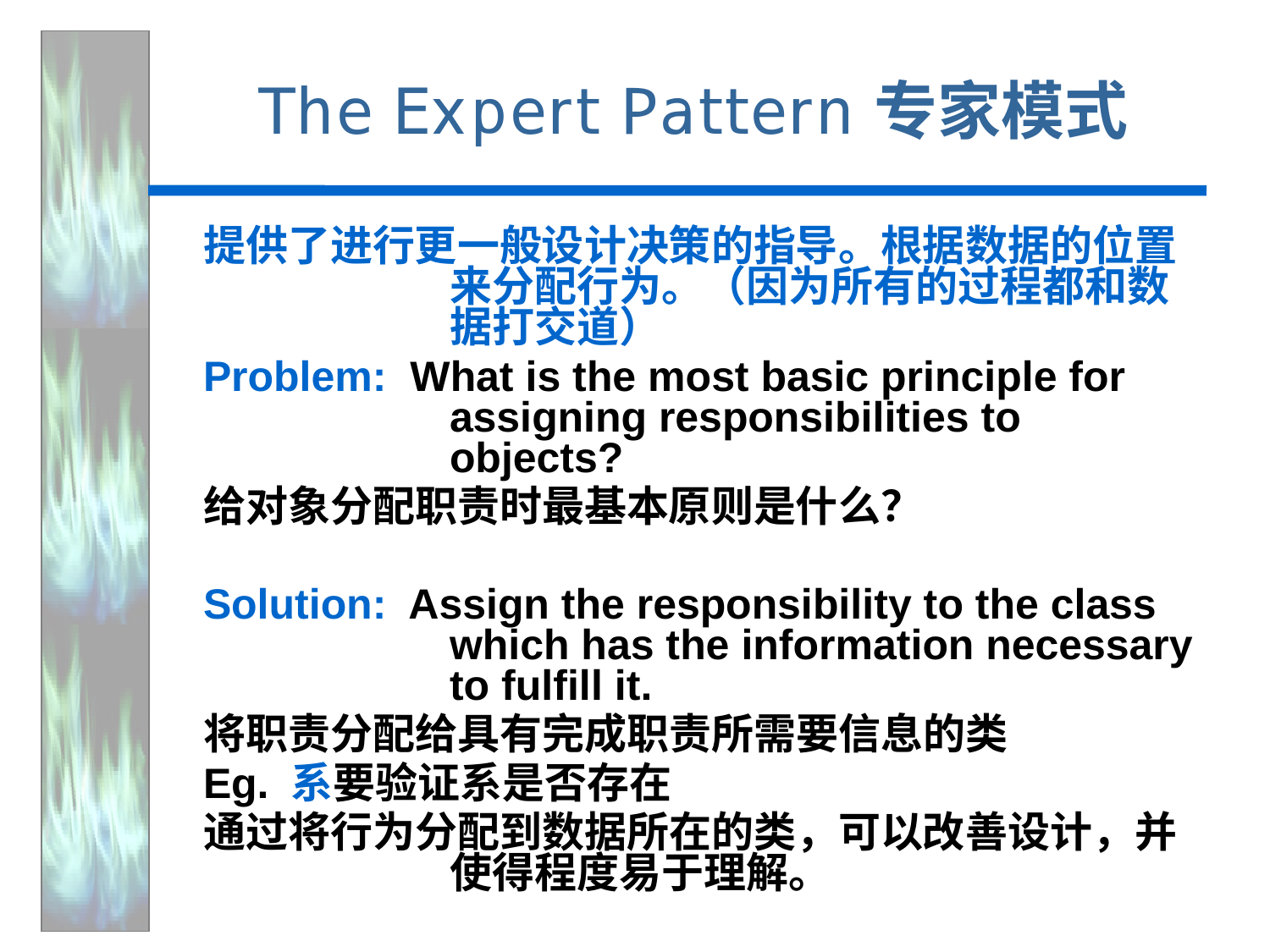

# The Expert Pattern专家模式
提供了进行更一般设计决策的指导。根据数据的位置来分配行为。（因为所有的过程都和数据打交道）
Problem:  What is the most basic principle for assigning responsibilities to objects?
给对象分配职责时最基本原则是什么？

Solution:  Assign the responsibility to the class which has the information necessary to fulfill it.
将职责分配给具有完成职责所需要信息的类
Eg. 系要验证系是否存在
通过将行为分配到数据所在的类，可以改善设计，并使得程度易于理解。